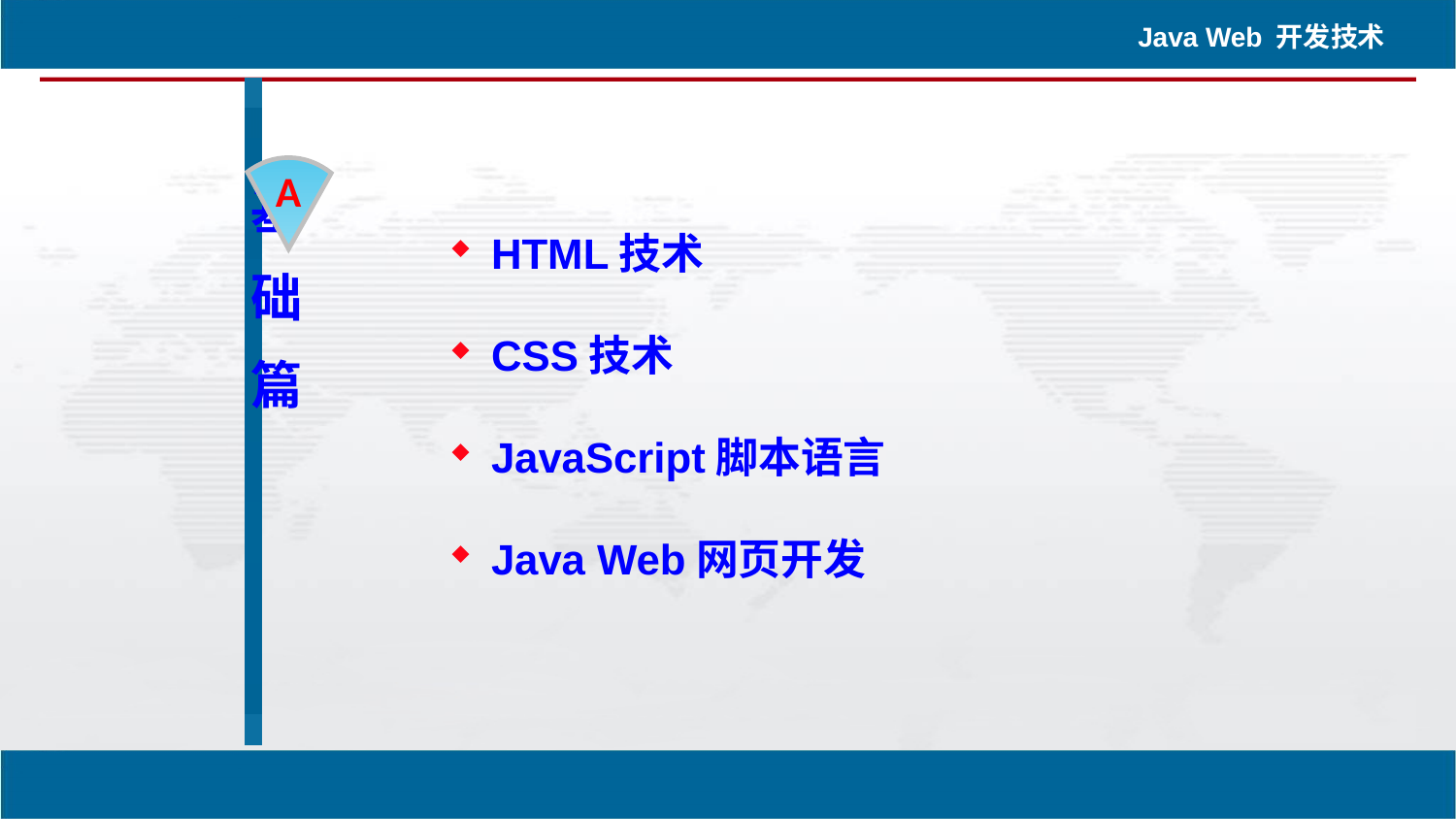

A
HTML技术
CSS技术
JavaScript脚本语言
Java Web网页开发
基   础   篇